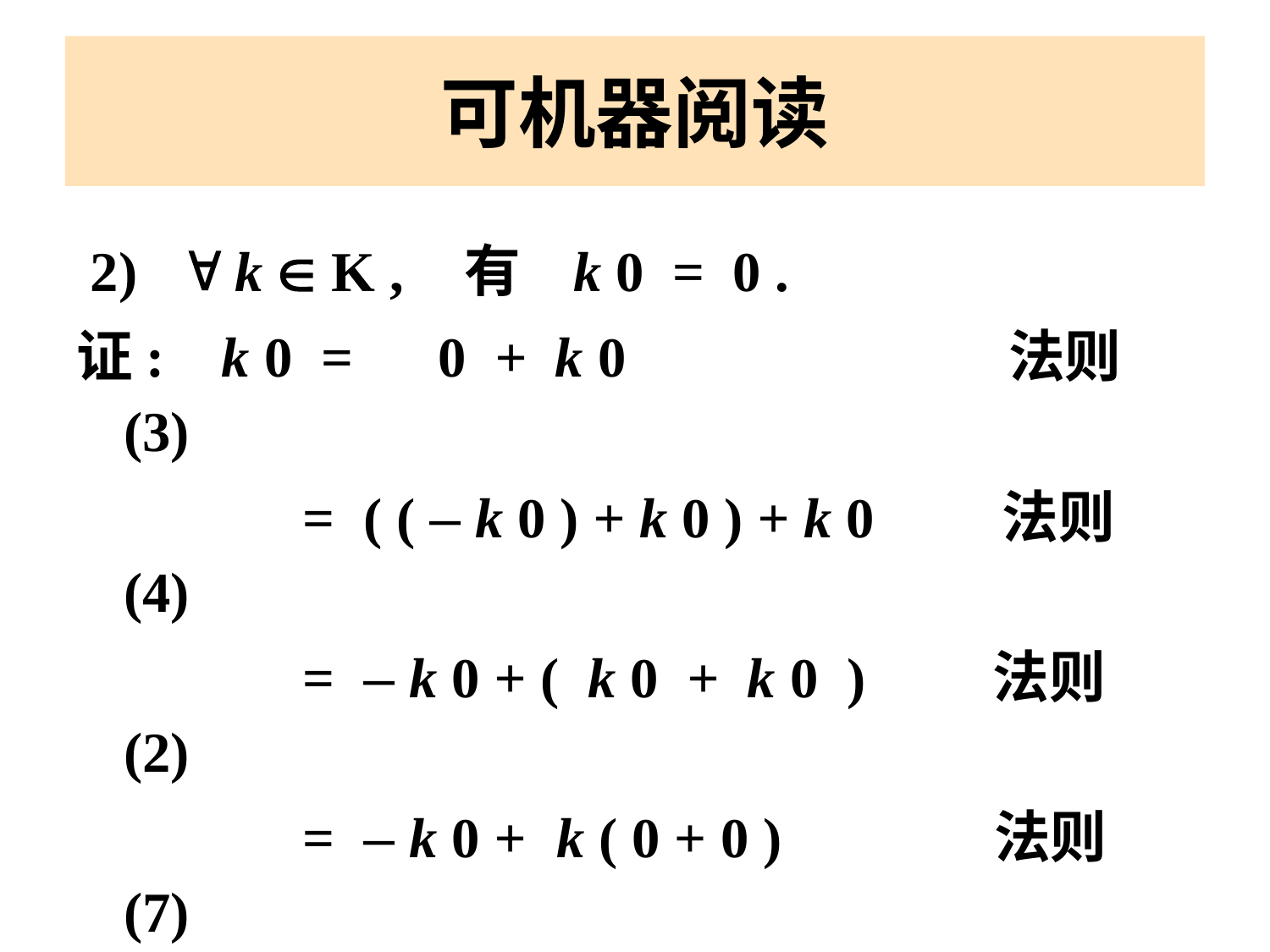

2)   ∀ k ∈ K ,   有   k 0  =  0 .
证:    k 0  =      0  +  k 0                          法则 (3)
                =  ( ( – k 0 ) + k 0 ) + k 0        法则 (4)
                =  – k 0 + (  k 0  +  k 0  )        法则 (2)
                =  – k 0 +  k ( 0 + 0 )              法则 (7)
                =  – k 0 +  k 0                         法则 (3)
                =   0                                         法则 (4)
可机器阅读